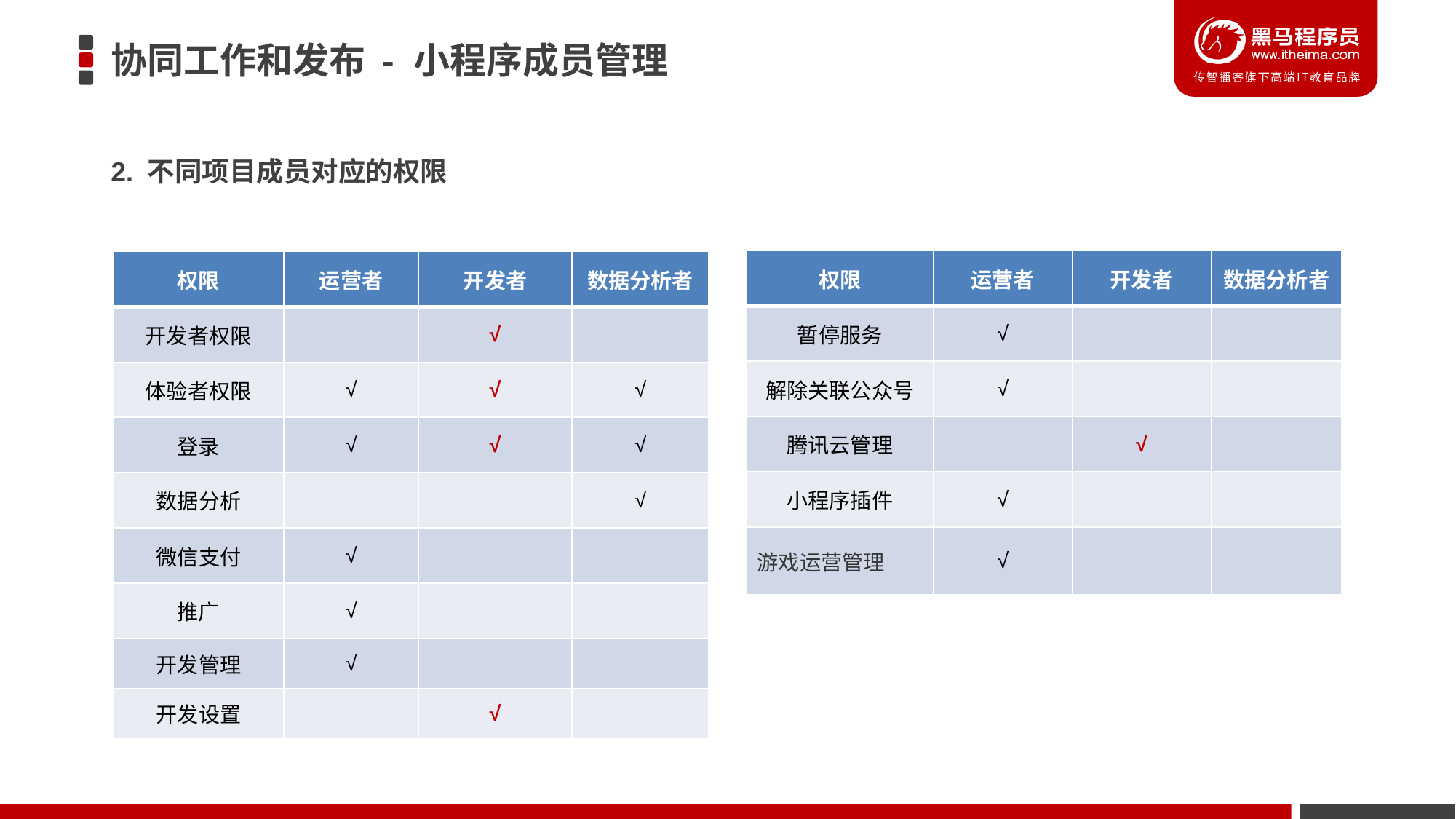

# 协同工作和发布 - 小程序成员管理
2. 不同项目成员对应的权限
| 权限 | 运营者 | 开发者 | 数据分析者 |
| --- | --- | --- | --- |
| 暂停服务 | √ |  |  |
| 解除关联公众号 | √ |  |  |
| 腾讯云管理 |  | √ |  |
| 小程序插件 | √ |  |  |
| 游戏运营管理 | √ |  |  |
| 权限 | 运营者 | 开发者 | 数据分析者 |
| --- | --- | --- | --- |
| 开发者权限 |  | √ |  |
| 体验者权限 | √ | √ | √ |
| 登录 | √ | √ | √ |
| 数据分析 |  |  | √ |
| 微信支付 | √ |  |  |
| 推广 | √ |  |  |
| 开发管理 | √ |  |  |
| 开发设置 |  | √ |  |